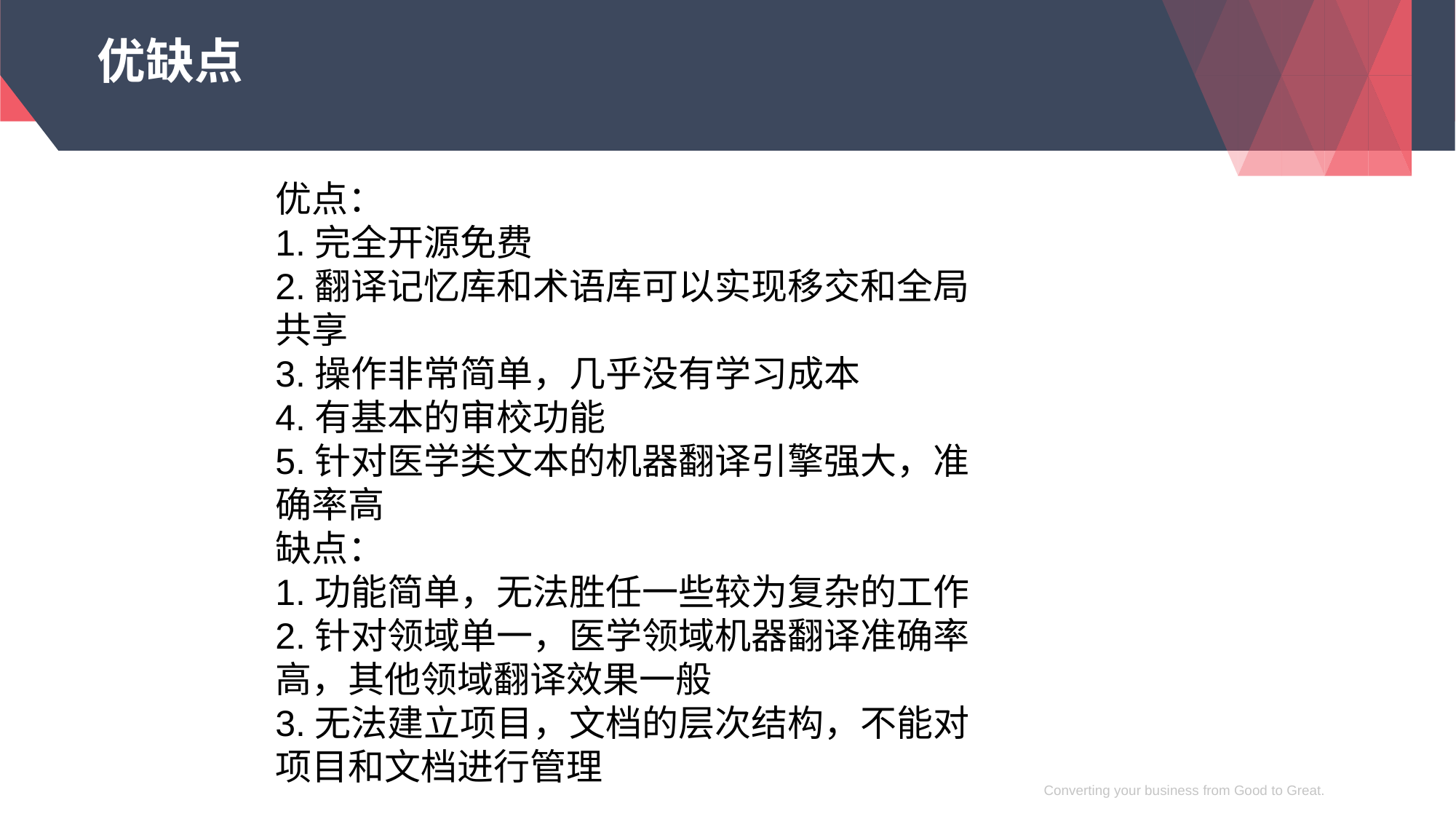

# 优缺点
优点：
1.完全开源免费
2.翻译记忆库和术语库可以实现移交和全局共享
3.操作非常简单，几乎没有学习成本
4.有基本的审校功能
5.针对医学类文本的机器翻译引擎强大，准确率高
缺点：
1.功能简单，无法胜任一些较为复杂的工作
2.针对领域单一，医学领域机器翻译准确率高，其他领域翻译效果一般
3.无法建立项目，文档的层次结构，不能对项目和文档进行管理
Converting your business from Good to Great.
33